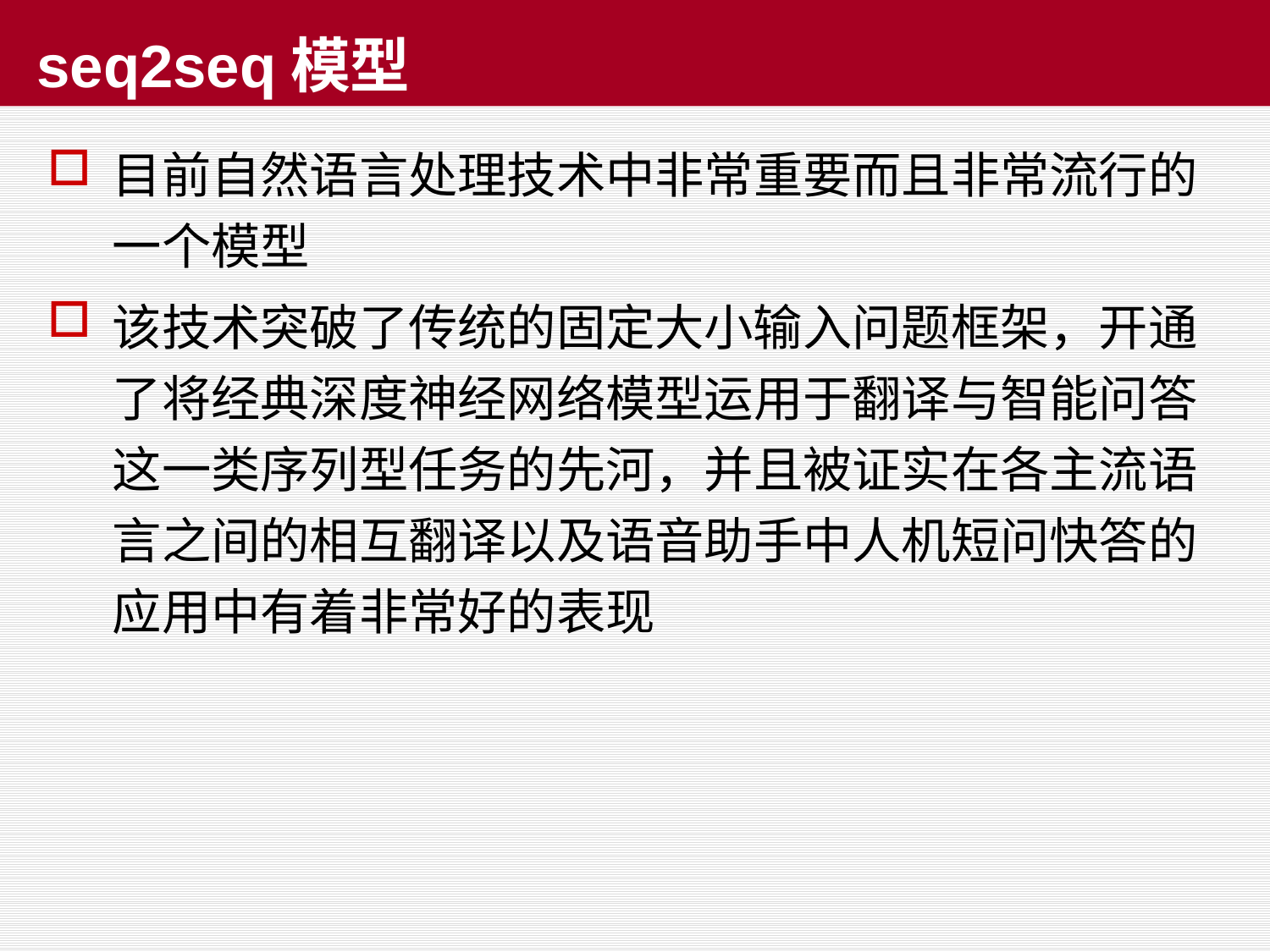

# seq2seq模型
目前自然语言处理技术中非常重要而且非常流行的一个模型
该技术突破了传统的固定大小输入问题框架，开通了将经典深度神经网络模型运用于翻译与智能问答这一类序列型任务的先河，并且被证实在各主流语言之间的相互翻译以及语音助手中人机短问快答的应用中有着非常好的表现